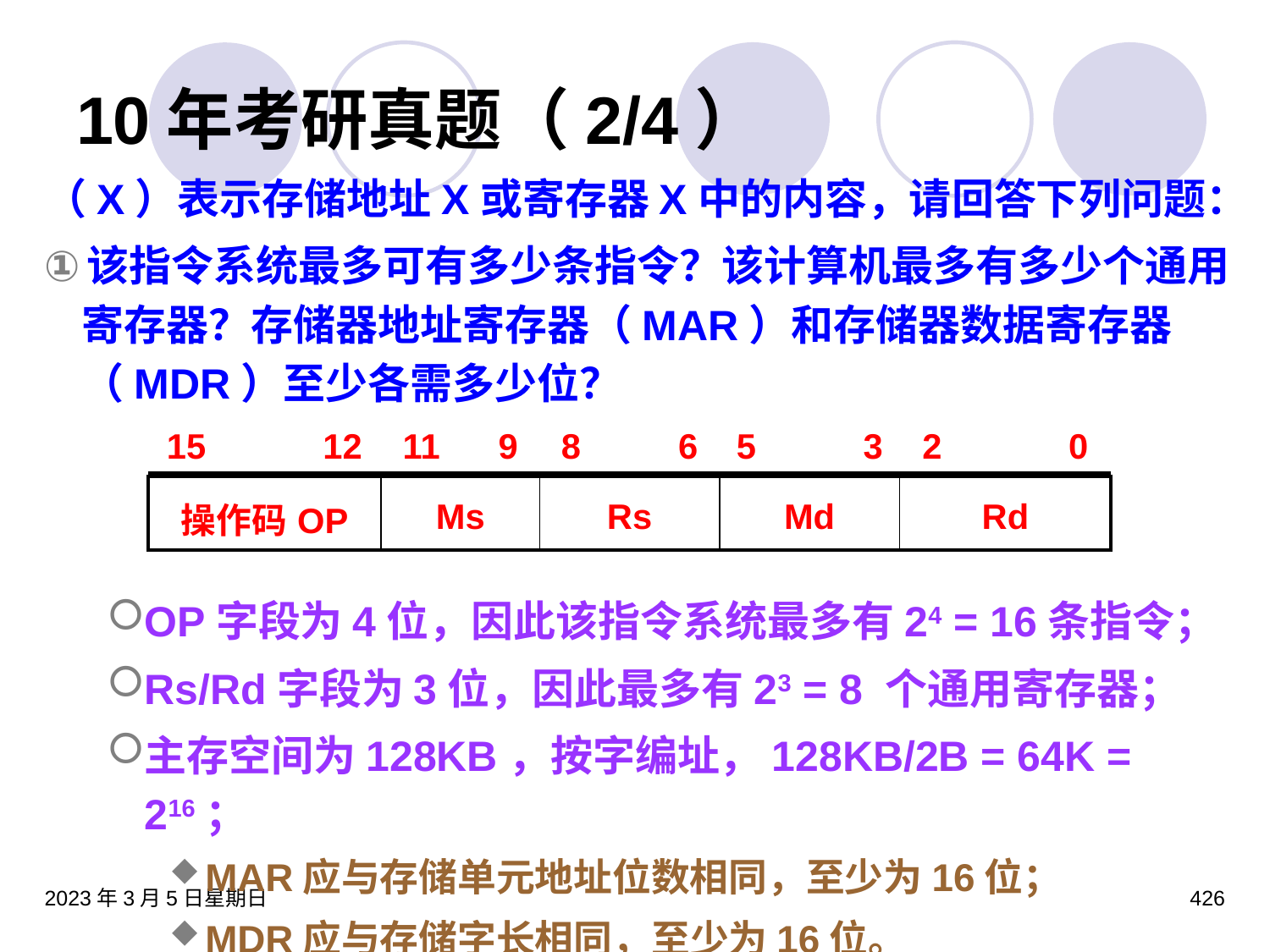

# 10年考研真题（2/4）
（X）表示存储地址X或寄存器X中的内容，请回答下列问题：
该指令系统最多可有多少条指令？该计算机最多有多少个通用寄存器？存储器地址寄存器（MAR）和存储器数据寄存器（MDR）至少各需多少位？

OP字段为4位，因此该指令系统最多有24 = 16条指令；
Rs/Rd字段为3位，因此最多有23 = 8 个通用寄存器；
主存空间为128KB，按字编址，128KB/2B = 64K = 216；
MAR应与存储单元地址位数相同，至少为16位；
MDR应与存储字长相同，至少为16位。
| 15 12 | 11 9 | 8 6 | 5 3 | 2 0 |
| --- | --- | --- | --- | --- |
| 操作码OP | Ms | Rs | Md | Rd |
| --- | --- | --- | --- | --- |
2023年3月5日星期日
426